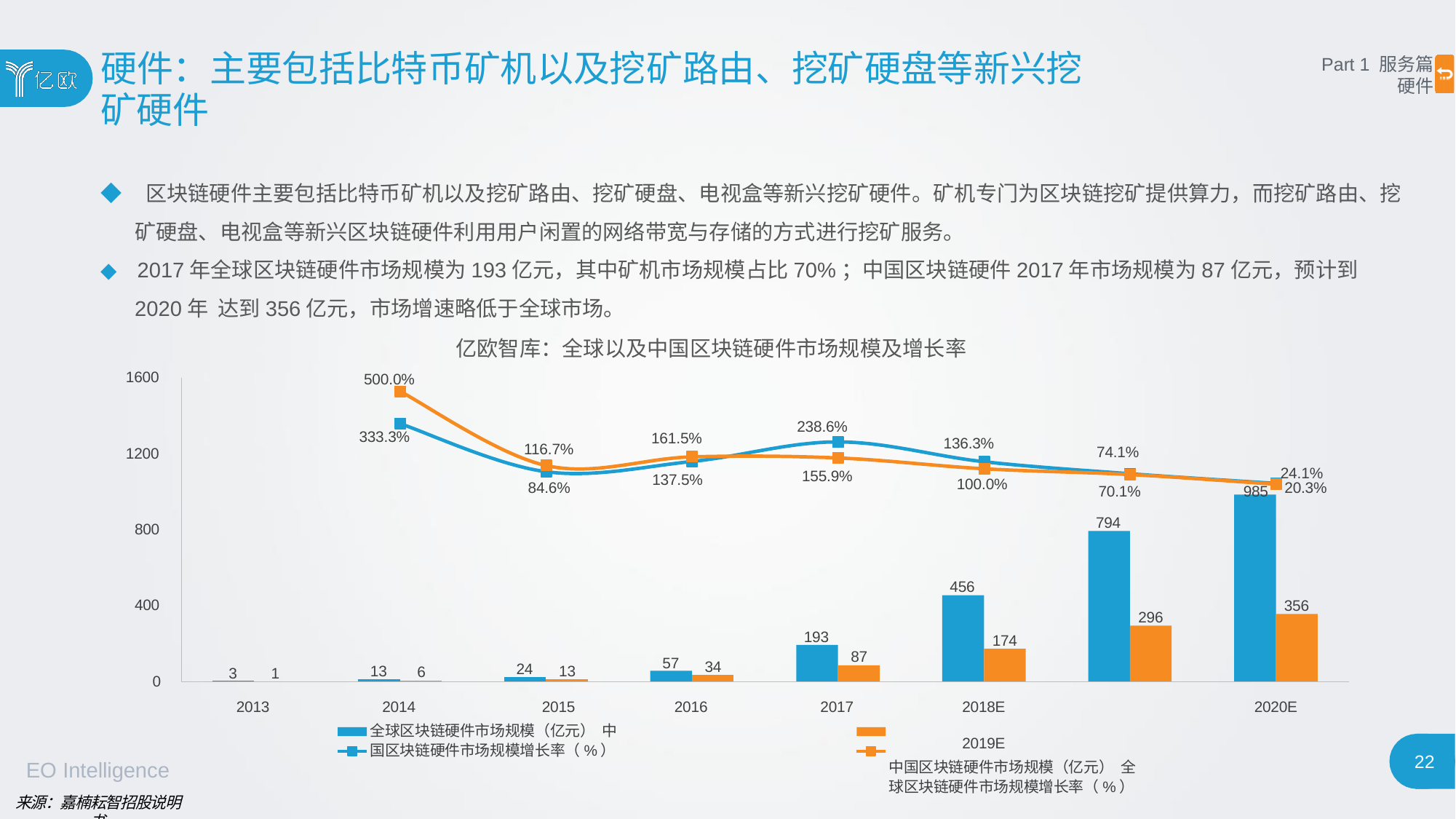

# 硬件：主要包括比特币矿机以及挖矿路由、挖矿硬盘等新兴挖
矿硬件
Part 1 服务篇
硬件

◆ 区块链硬件主要包括比特币矿机以及挖矿路由、挖矿硬盘、电视盒等新兴挖矿硬件。矿机专门为区块链挖矿提供算力，而挖矿路由、挖
矿硬盘、电视盒等新兴区块链硬件利用用户闲置的网络带宽与存储的方式进行挖矿服务。
◆ 2017年全球区块链硬件市场规模为193亿元，其中矿机市场规模占比70%；中国区块链硬件2017年市场规模为87亿元，预计到2020年  达到356亿元，市场增速略低于全球市场。
亿欧智库：全球以及中国区块链硬件市场规模及增长率
1600
500.0%

238.6%

333.3%
161.5%
136.3%

116.7%
74.1%
1200

24.1%

155.9%

137.5%

100.0%

20.3%
84.6%

70.1%
985

794
800

456

400
356
296

193
174

87

57
34
24
13
13
6
3
1

0

2013
2014	2015
全球区块链硬件市场规模（亿元）  中国区块链硬件市场规模增长率（%）
2016
2017
2018E	2019E
中国区块链硬件市场规模（亿元）  全球区块链硬件市场规模增长率（%）
2020E

22

EO Intelligence
来源：嘉楠耘智招股说明书